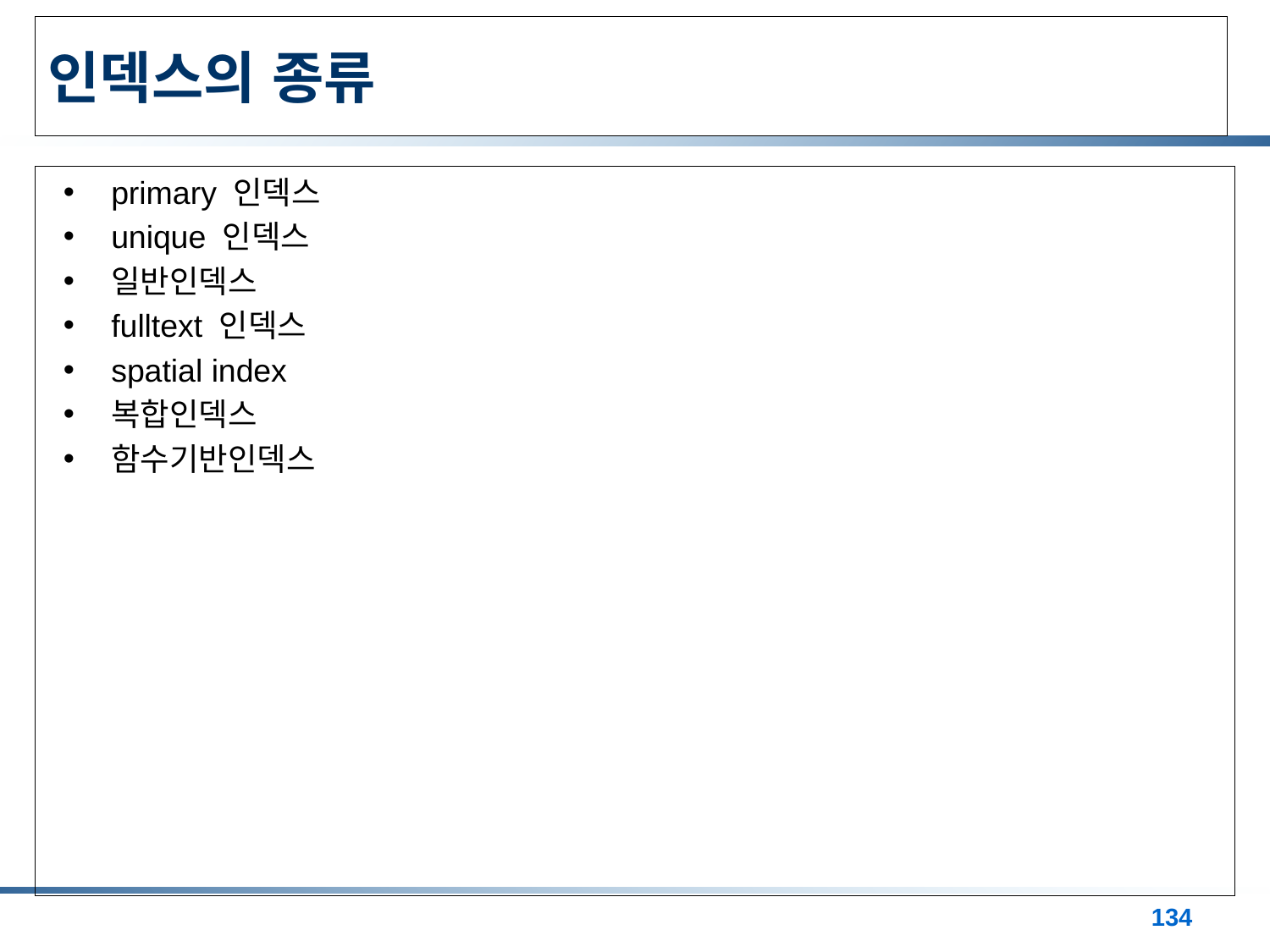

# 인덱스의 종류
primary 인덱스
unique 인덱스
일반인덱스
fulltext 인덱스
spatial index
복합인덱스
함수기반인덱스